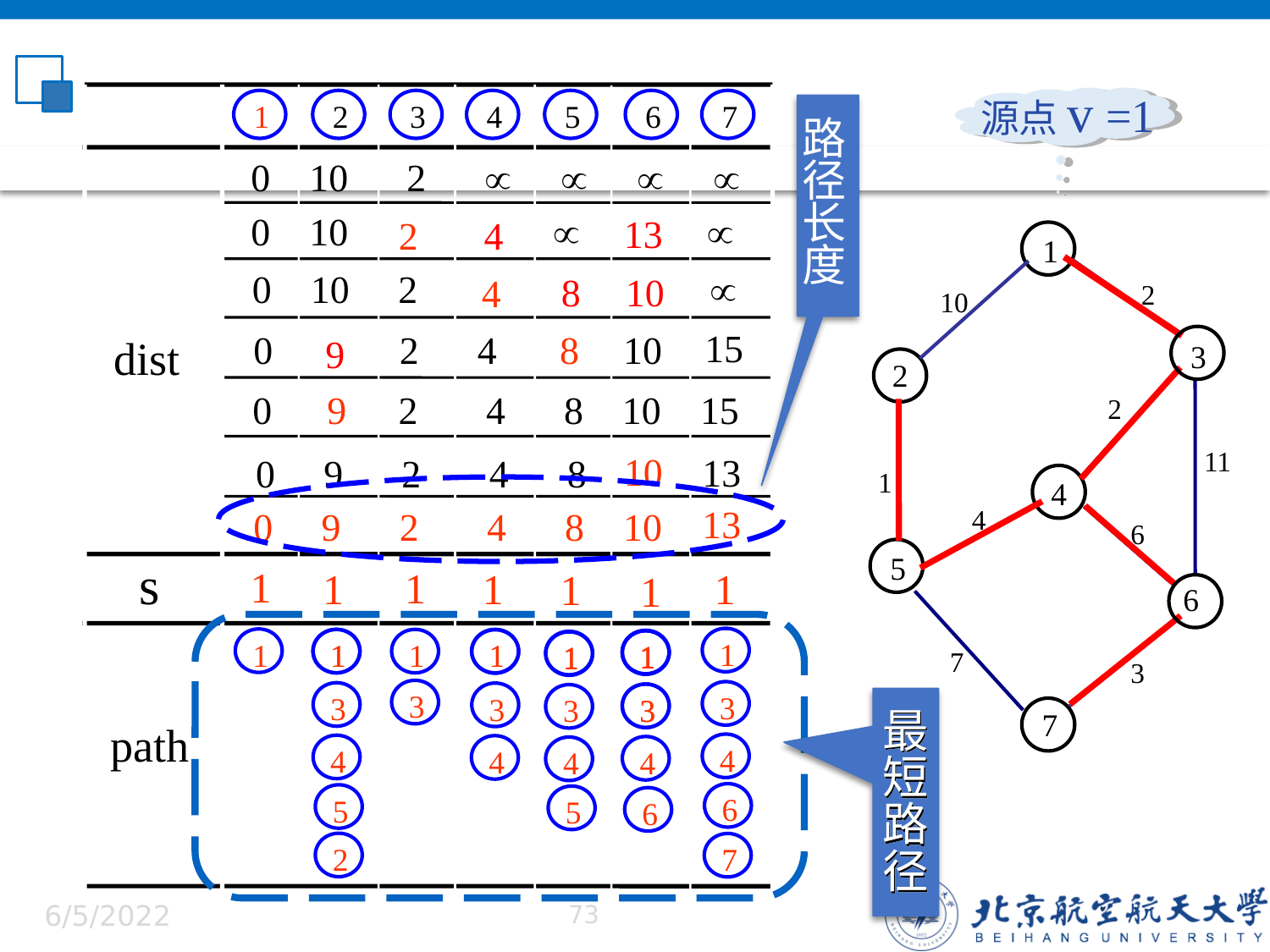

源点v =1

顶点

1

2

3

4

5

6

7

路
径长度

0    10      2      ∝     ∝     ∝     ∝
0    10                     ∝             ∝
13
2
4

1

2
10

3

2

2

11
1

4
4

6

5

6

7
3

7
0    10     2                              ∝

8
10
4
15
0             2      4             10
8
dist
9

0             2       4      8    10    15
9

10
13
0     9      2       4      8
13
0     9      2       4      8    10

s
1     0      0     0      0     0     0
1

1

1

1

1

1

最
短
路
径

1

3

4

6

1

1

1

1

1

1

1

1

3

4

5

1

3

1

3

4

5

1

3

4

1

3

1

3

4

3
path

4

5

6

2

7
6/5/2022
73